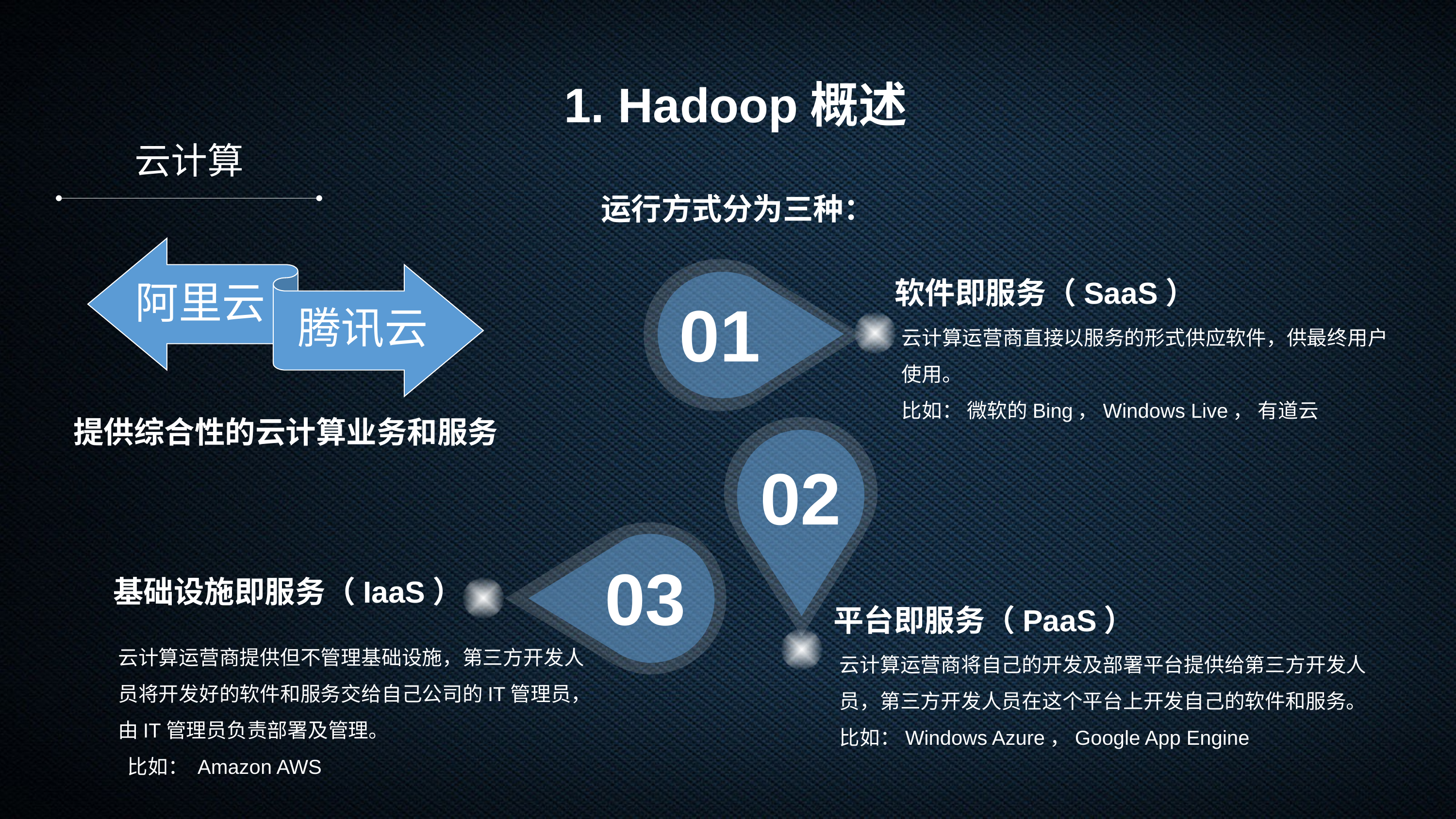

1. Hadoop概述
云计算
运行方式分为三种：
阿里云
腾讯云

01
软件即服务（SaaS）
云计算运营商直接以服务的形式供应软件，供最终用户使用。
比如： 微软的Bing，Windows Live， 有道云

提供综合性的云计算业务和服务

02

03
基础设施即服务（IaaS）

平台即服务（PaaS）

云计算运营商提供但不管理基础设施，第三方开发人员将开发好的软件和服务交给自己公司的IT管理员，由IT管理员负责部署及管理。
 比如： Amazon AWS
云计算运营商将自己的开发及部署平台提供给第三方开发人员，第三方开发人员在这个平台上开发自己的软件和服务。
比如：Windows Azure，Google App Engine